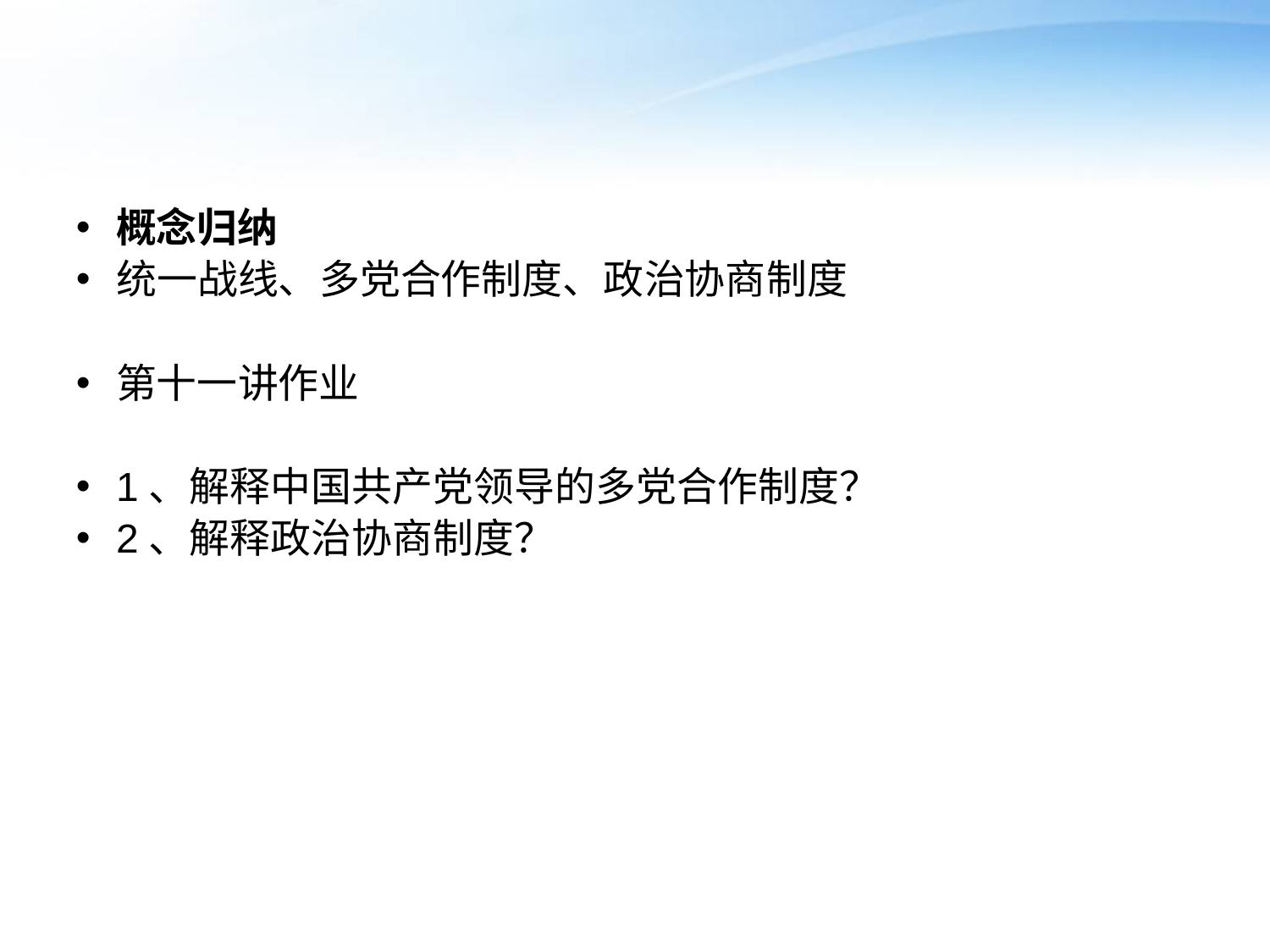

#
概念归纳
统一战线、多党合作制度、政治协商制度

第十一讲作业

1、解释中国共产党领导的多党合作制度？
2、解释政治协商制度？